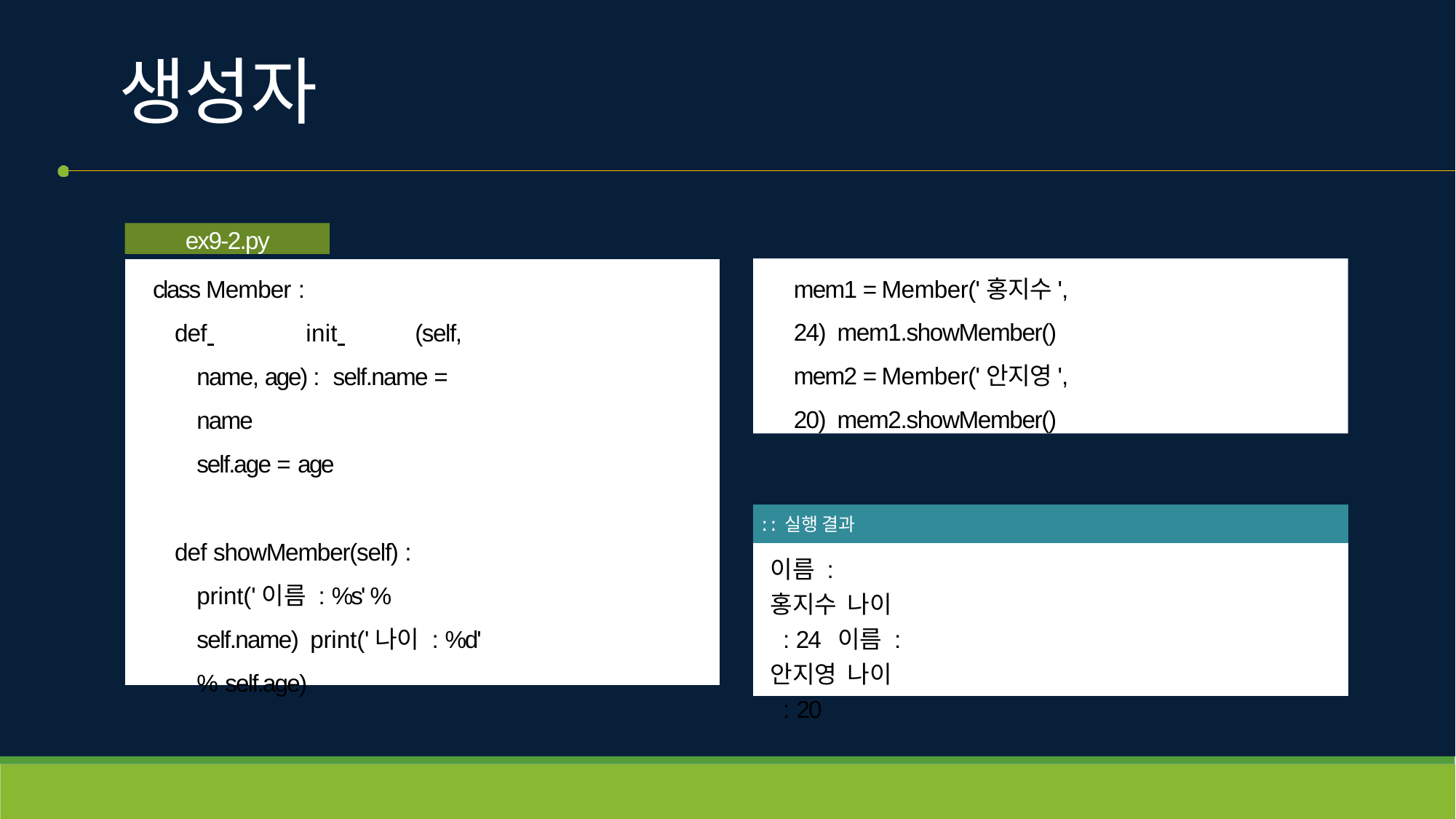

# 생성자

ex9-2.py
class Member :
def 	init 	(self, name, age) :  self.name = name
self.age = age

def showMember(self) :  print('이름 : %s' % self.name)  print('나이 : %d' % self.age)
mem1 = Member('홍지수', 24)  mem1.showMember()
mem2 = Member('안지영', 20)  mem2.showMember()

| ː ː 실행 결과 |
| --- |
| 이름 : 홍지수 나이 : 24 이름 : 안지영 나이 : 20 |